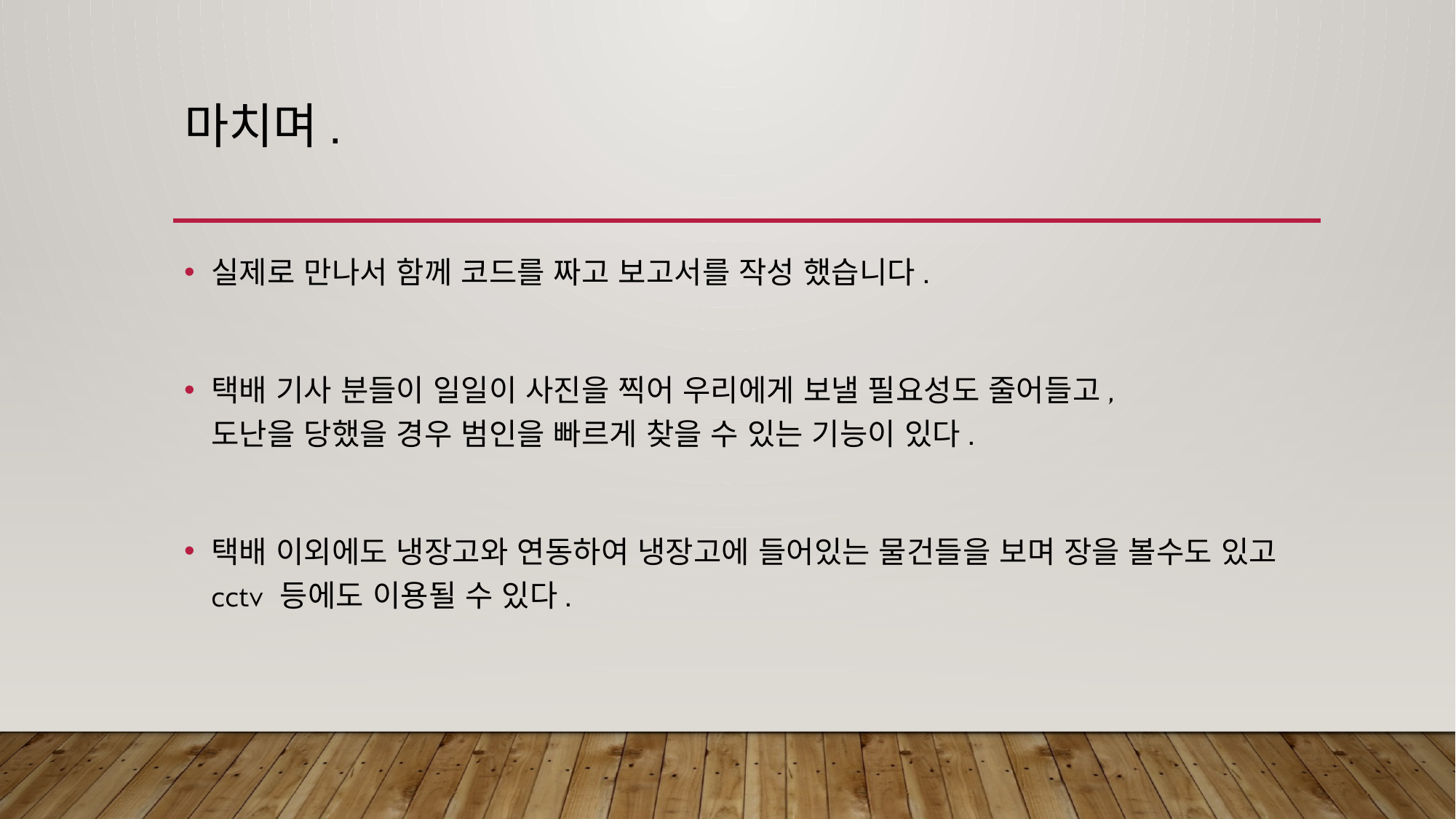

# 마치며.
실제로 만나서 함께 코드를 짜고 보고서를 작성 했습니다.

택배 기사 분들이 일일이 사진을 찍어 우리에게 보낼 필요성도 줄어들고,
도난을 당했을 경우 범인을 빠르게 찾을 수 있는 기능이 있다.

택배 이외에도 냉장고와 연동하여 냉장고에 들어있는 물건들을 보며 장을 볼수도 있고 cctv 등에도 이용될 수 있다.